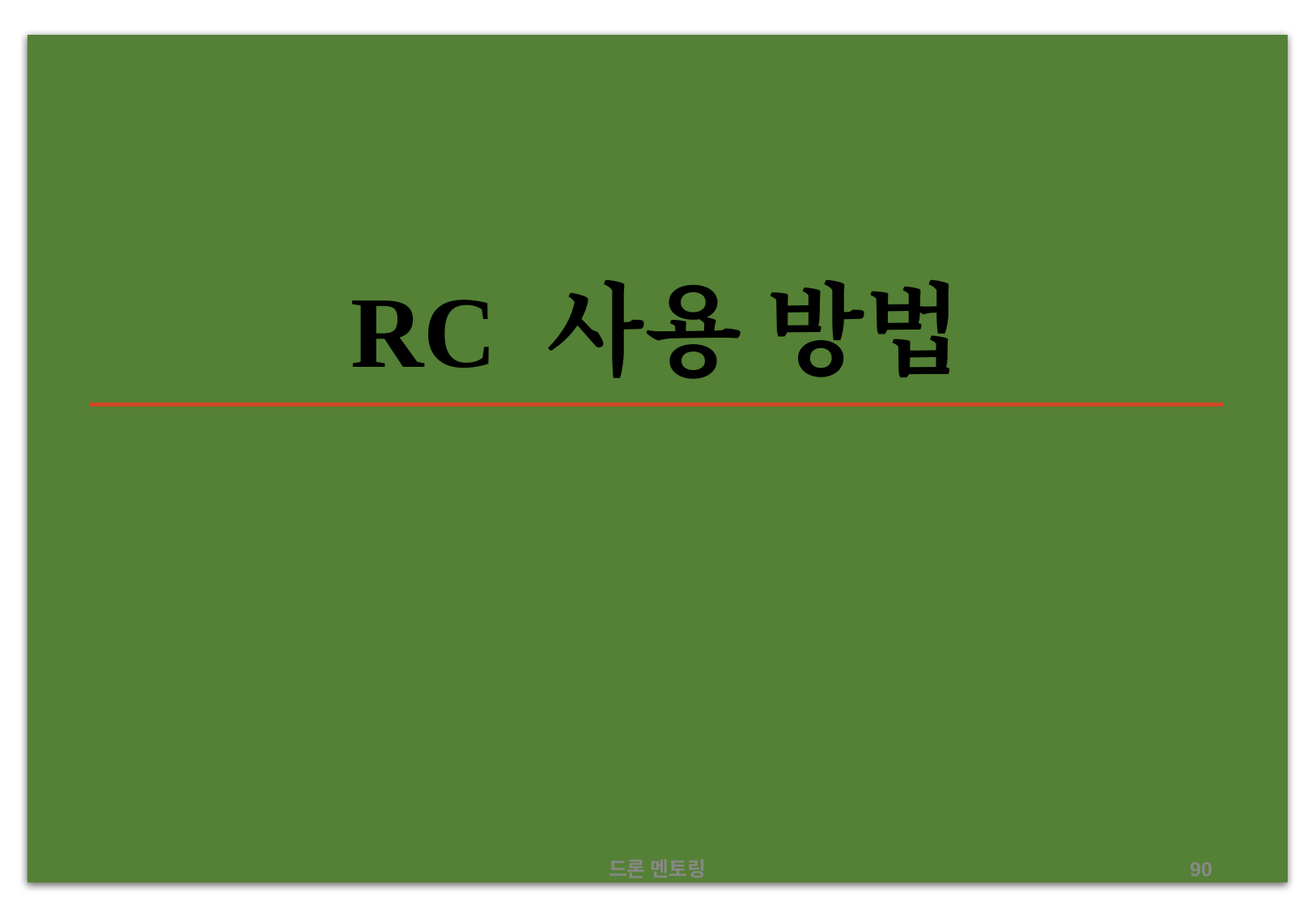

# RC 사용 방법

드론 멘토링
90